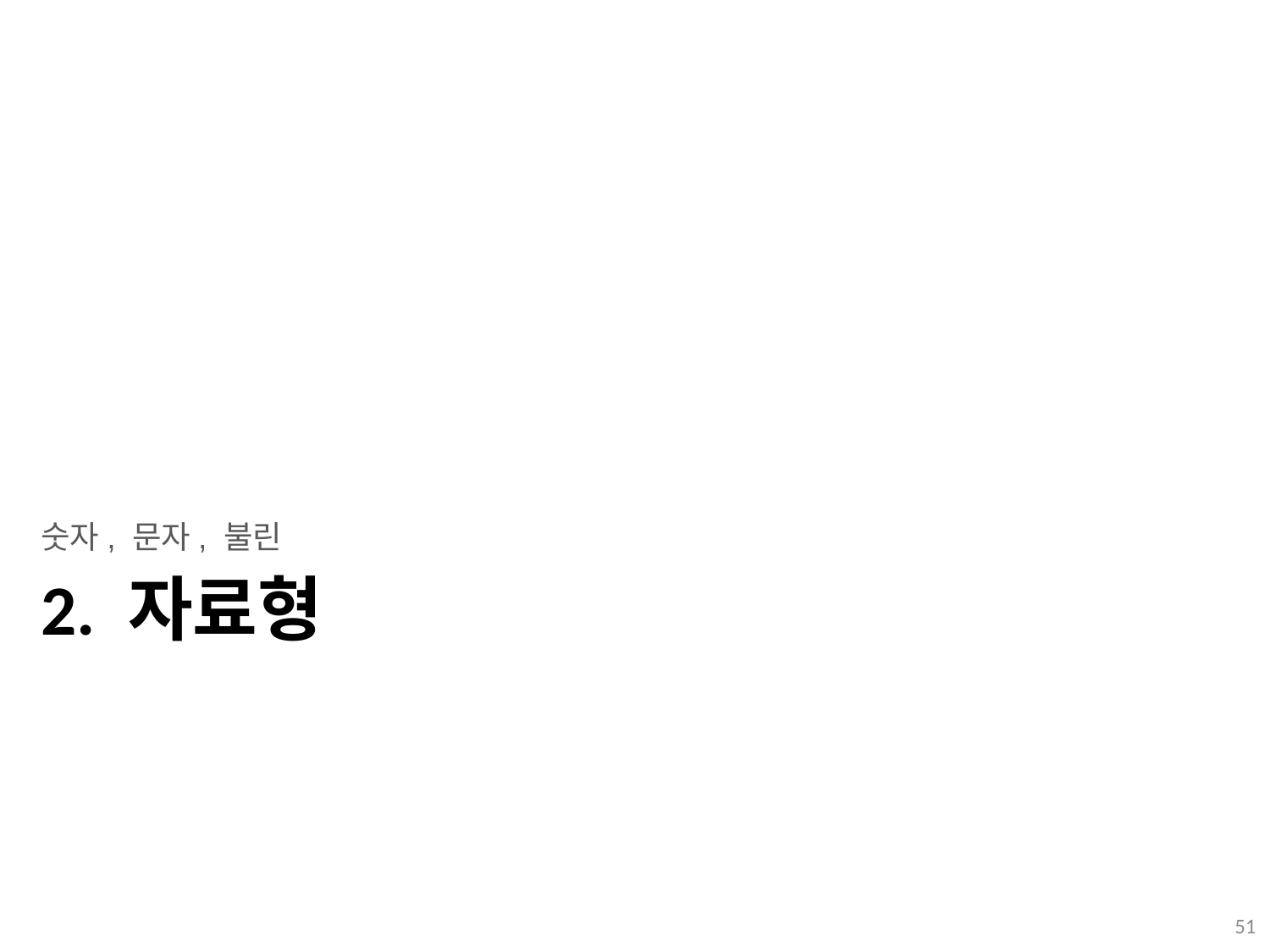

숫자, 문자, 불린
# 2. 자료형
51